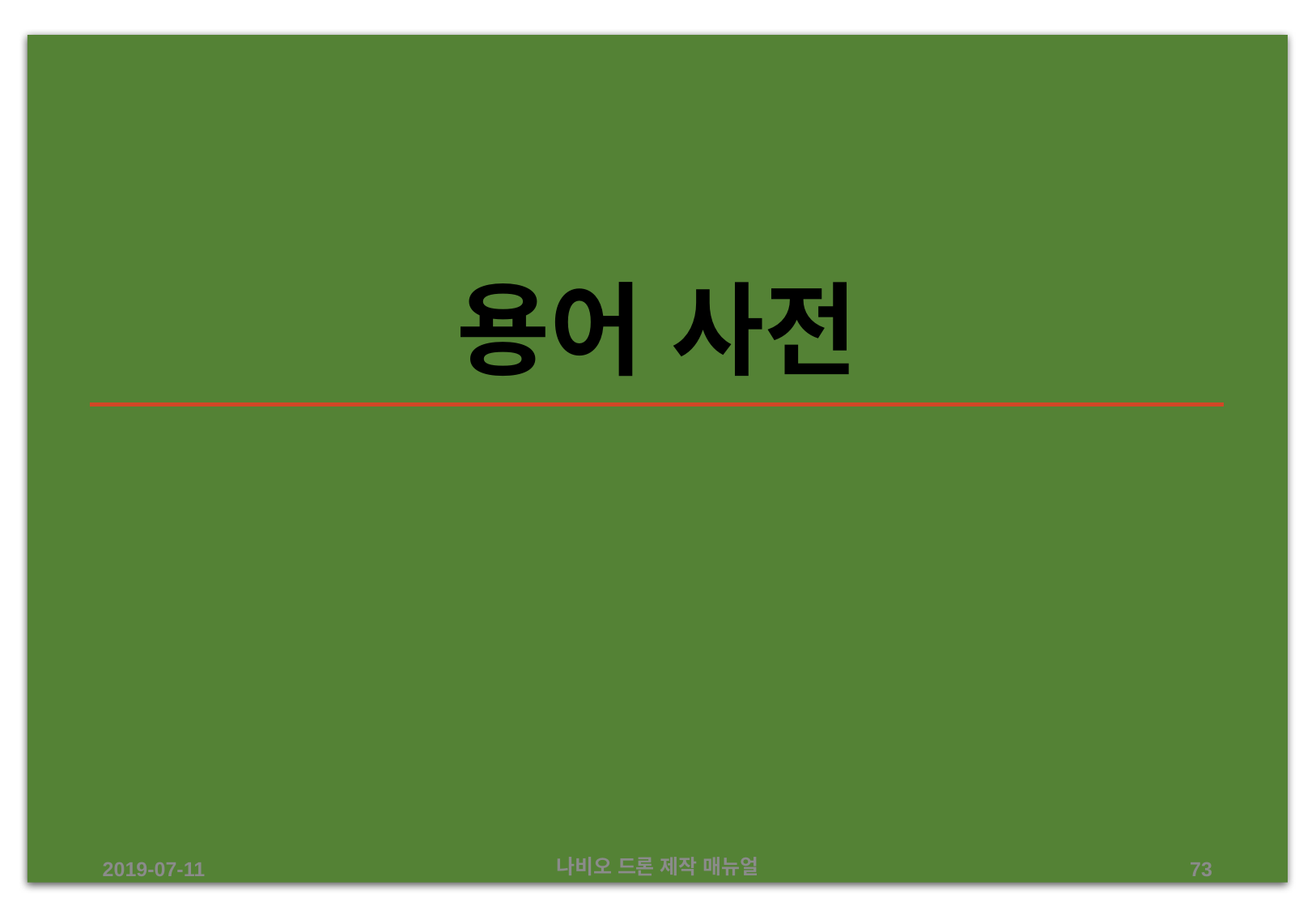

# 용어 사전

2019-07-11
나비오 드론 제작 매뉴얼
73